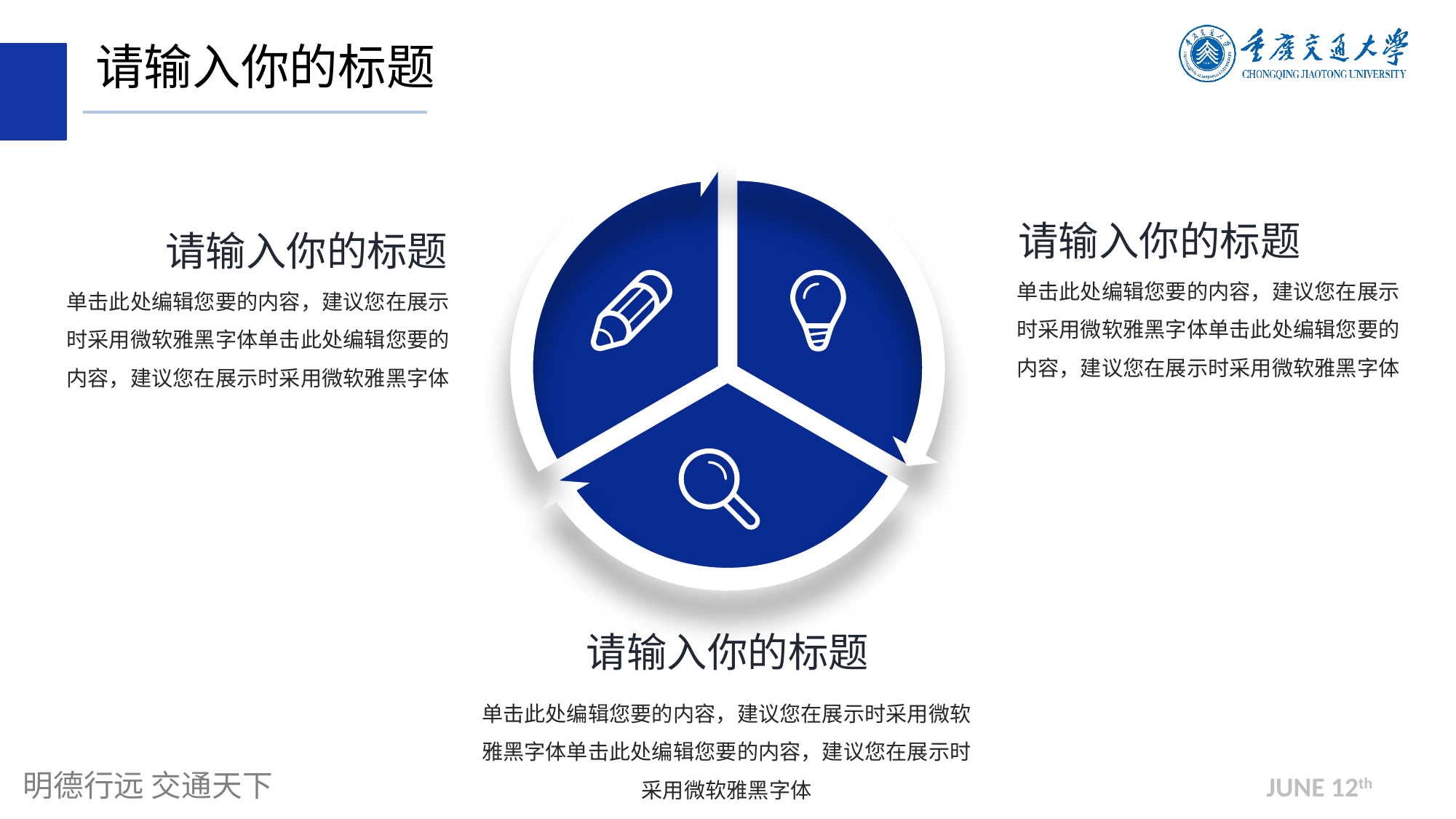

请输入你的标题

请输入你的标题
请输入你的标题
单击此处编辑您要的内容，建议您在展示时采用微软雅黑字体单击此处编辑您要的内容，建议您在展示时采用微软雅黑字体

单击此处编辑您要的内容，建议您在展示时采用微软雅黑字体单击此处编辑您要的内容，建议您在展示时采用微软雅黑字体

请输入你的标题
单击此处编辑您要的内容，建议您在展示时采用微软雅黑字体单击此处编辑您要的内容，建议您在展示时采用微软雅黑字体
JUNE 12th